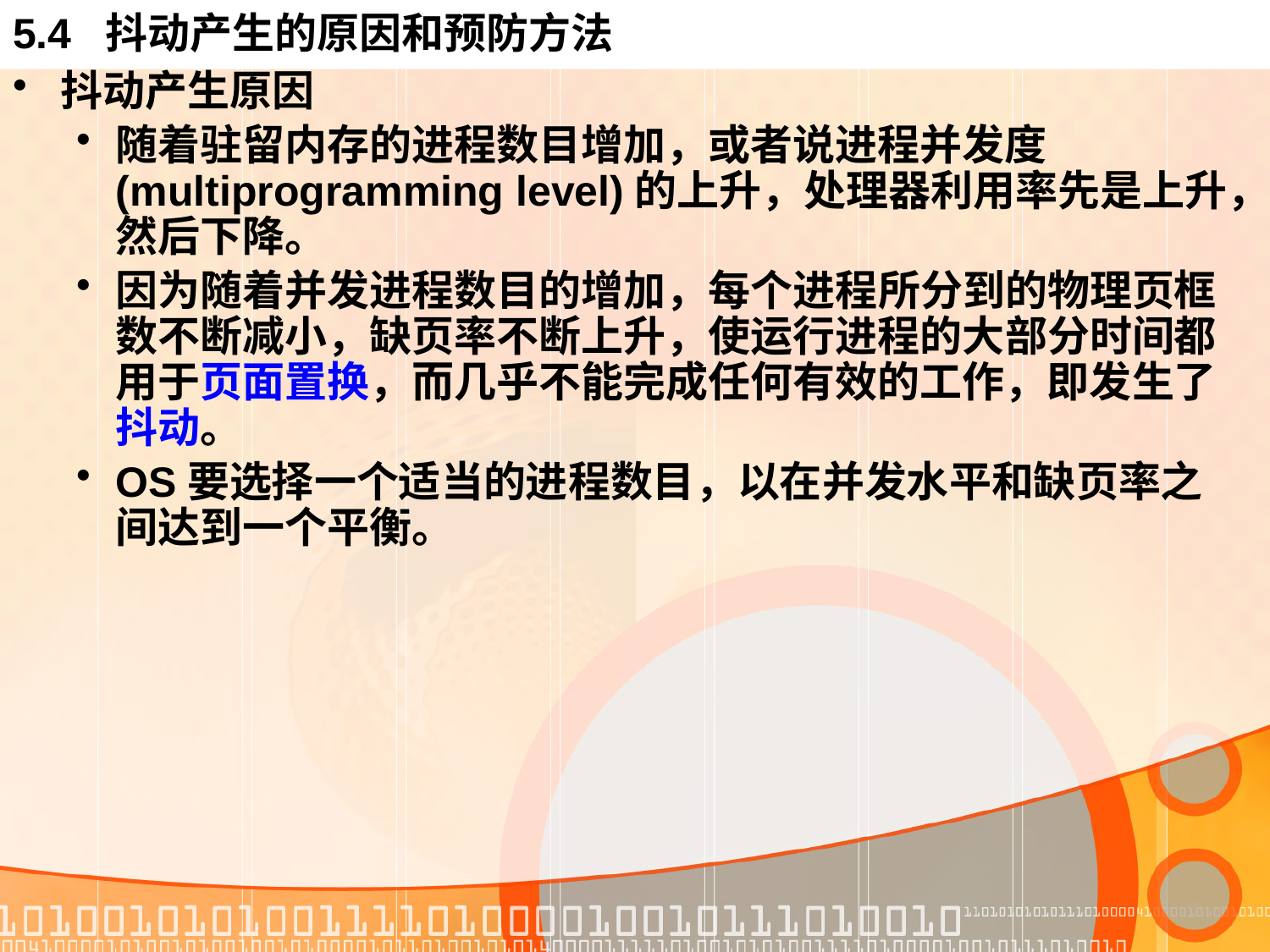

# 5.4  抖动产生的原因和预防方法
抖动产生原因
随着驻留内存的进程数目增加，或者说进程并发度(multiprogramming level)的上升，处理器利用率先是上升，然后下降。
因为随着并发进程数目的增加，每个进程所分到的物理页框数不断减小，缺页率不断上升，使运行进程的大部分时间都用于页面置换，而几乎不能完成任何有效的工作，即发生了抖动。
OS要选择一个适当的进程数目，以在并发水平和缺页率之间达到一个平衡。